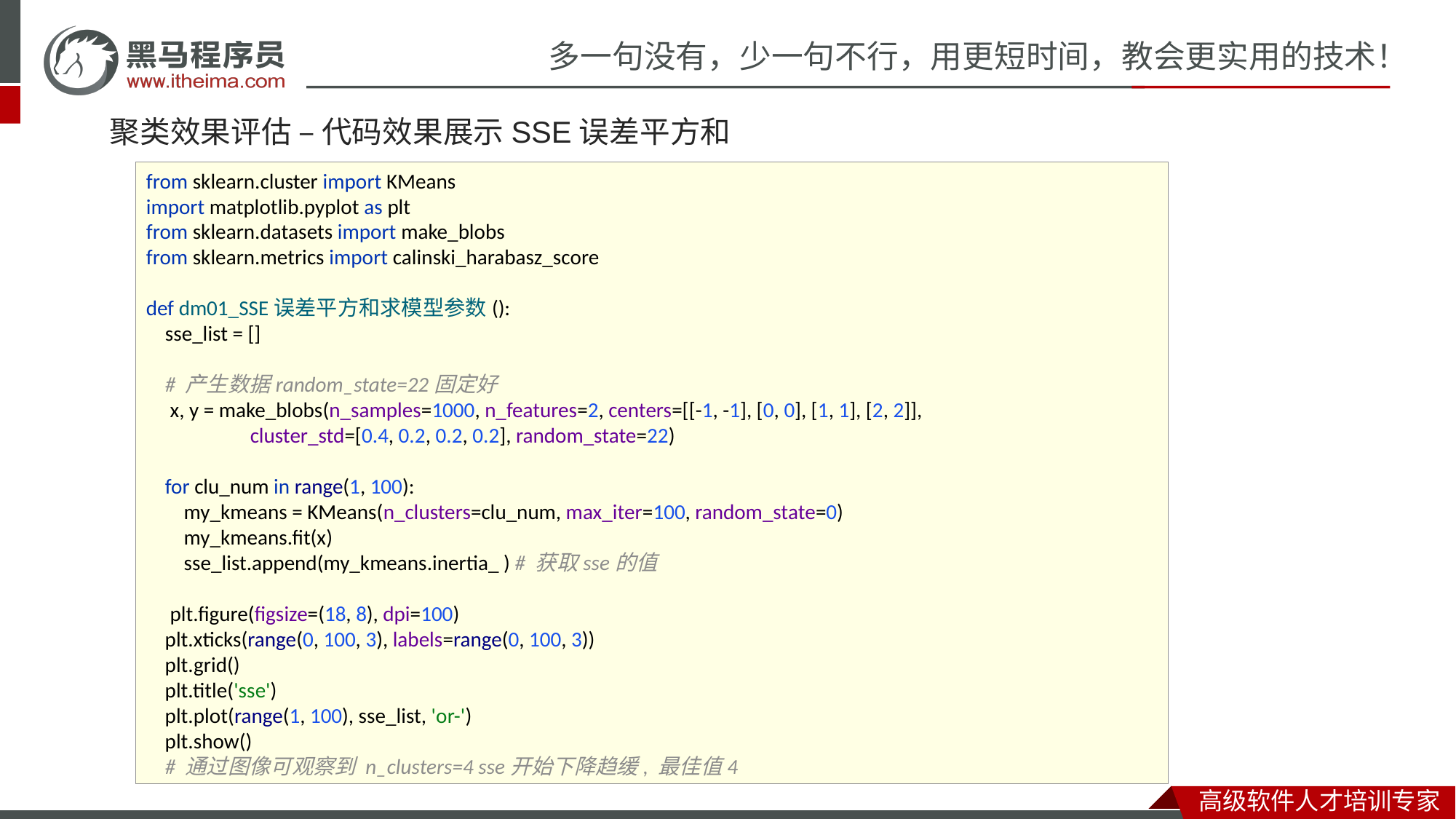

# 聚类效果评估 – 代码效果展示SSE误差平方和
from sklearn.cluster import KMeans
import matplotlib.pyplot as plt
from sklearn.datasets import make_blobs
from sklearn.metrics import calinski_harabasz_score

def dm01_SSE误差平方和求模型参数():
    sse_list = []
    # 产生数据random_state=22固定好
    x, y = make_blobs(n_samples=1000, n_features=2, centers=[[-1, -1], [0, 0], [1, 1], [2, 2]],
                      cluster_std=[0.4, 0.2, 0.2, 0.2], random_state=22)
    for clu_num in range(1, 100):
        my_kmeans = KMeans(n_clusters=clu_num, max_iter=100, random_state=0)
        my_kmeans.fit(x)
        sse_list.append(my_kmeans.inertia_ ) # 获取sse的值
    plt.figure(figsize=(18, 8), dpi=100)
    plt.xticks(range(0, 100, 3), labels=range(0, 100, 3))
    plt.grid()
    plt.title('sse')
    plt.plot(range(1, 100), sse_list, 'or-')
    plt.show()
    # 通过图像可观察到 n_clusters=4 sse开始下降趋缓, 最佳值4